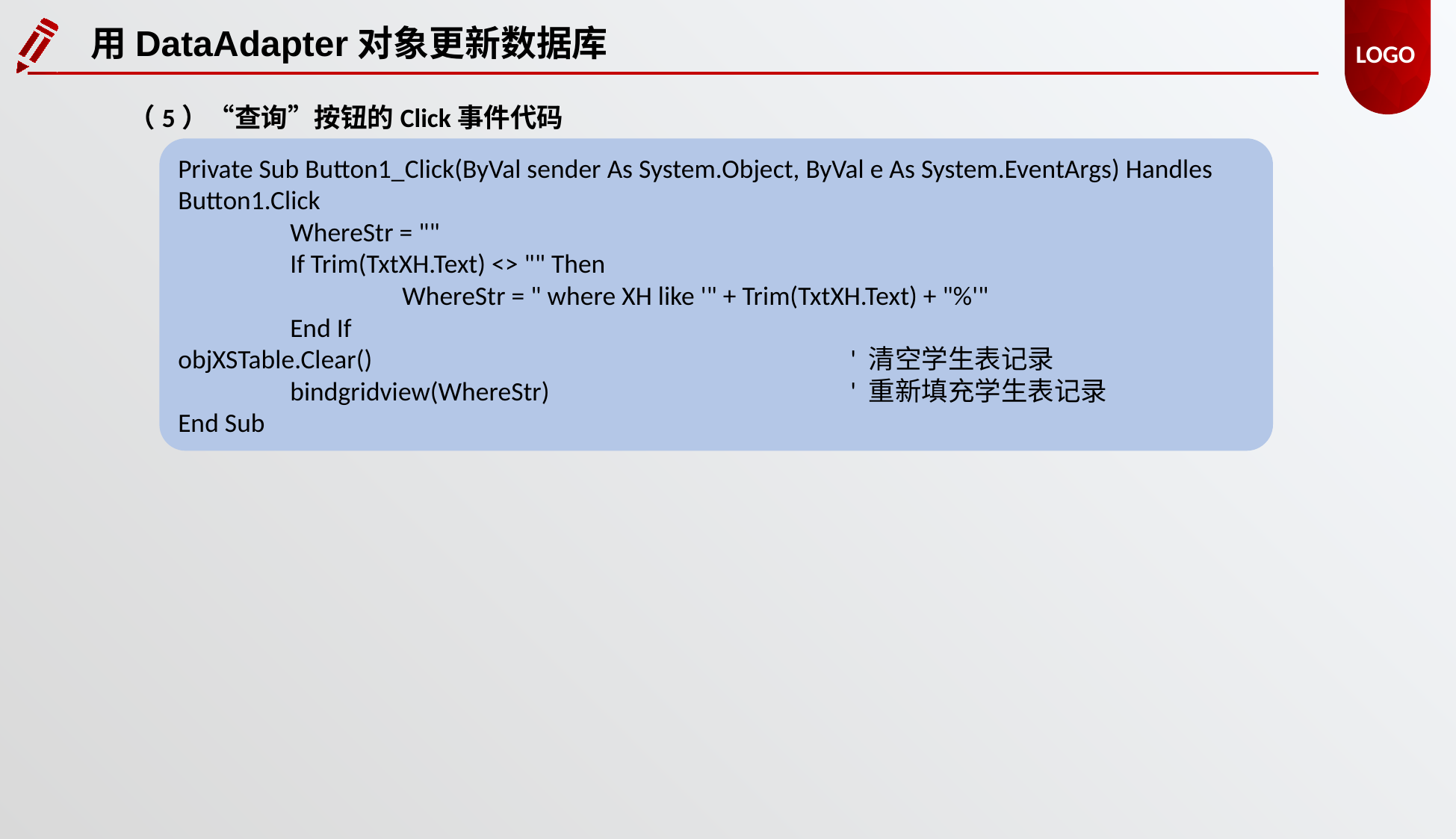

用DataAdapter对象更新数据库
（5）“查询”按钮的Click事件代码
Private Sub Button1_Click(ByVal sender As System.Object, ByVal e As System.EventArgs) Handles Button1.Click
   	WhereStr = ""
 	If Trim(TxtXH.Text) <> "" Then
    		WhereStr = " where XH like '" + Trim(TxtXH.Text) + "%'"
  	End If
objXSTable.Clear()                                   	   		' 清空学生表记录
    	bindgridview(WhereStr)                                  	' 重新填充学生表记录
End Sub